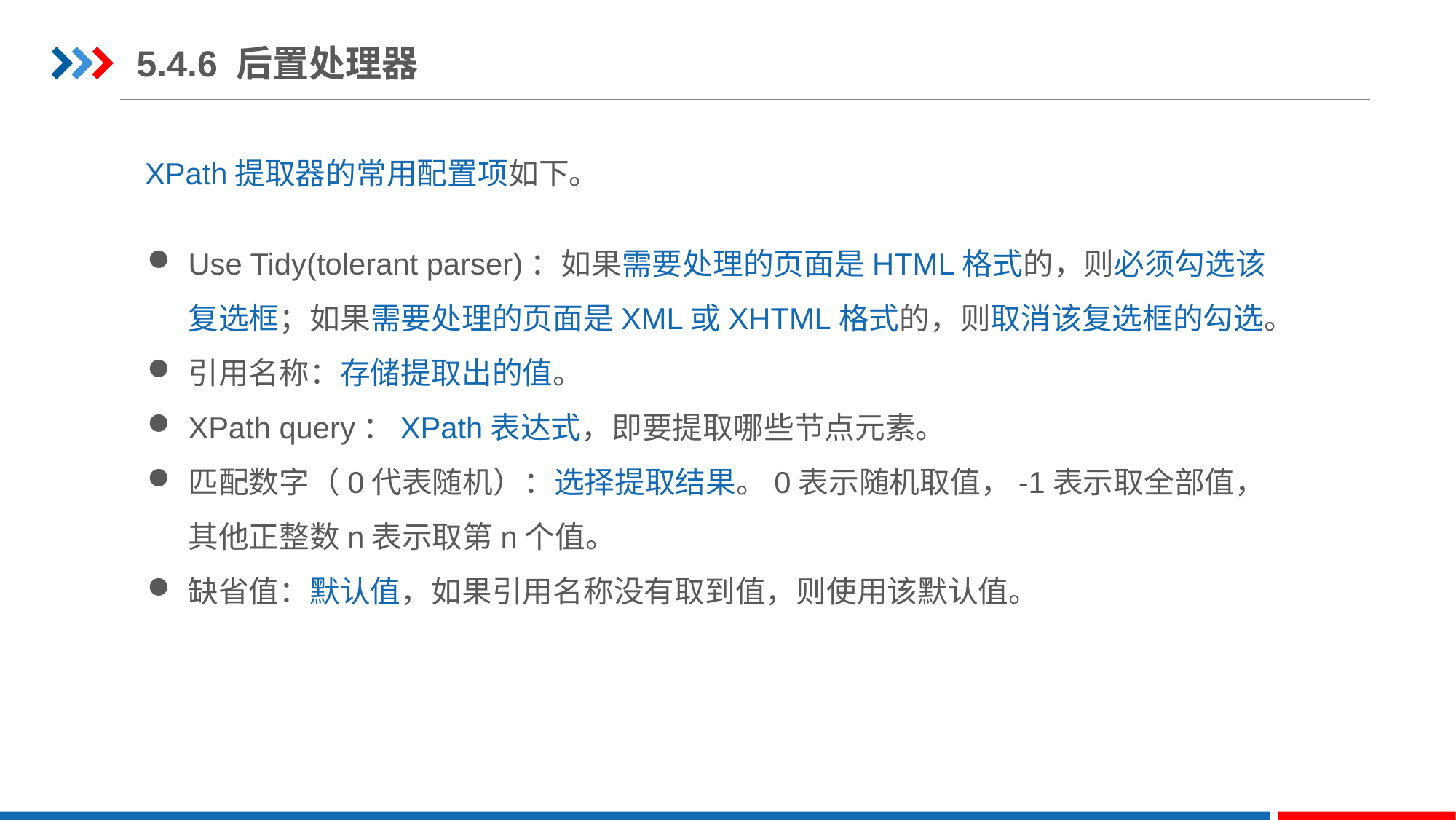

5.4.6 后置处理器
XPath提取器的常用配置项如下。
Use Tidy(tolerant parser)：如果需要处理的页面是HTML格式的，则必须勾选该复选框；如果需要处理的页面是XML或XHTML格式的，则取消该复选框的勾选。
引用名称：存储提取出的值。
XPath query：XPath表达式，即要提取哪些节点元素。
匹配数字（0代表随机）：选择提取结果。0表示随机取值，-1表示取全部值，其他正整数n表示取第n个值。
缺省值：默认值，如果引用名称没有取到值，则使用该默认值。